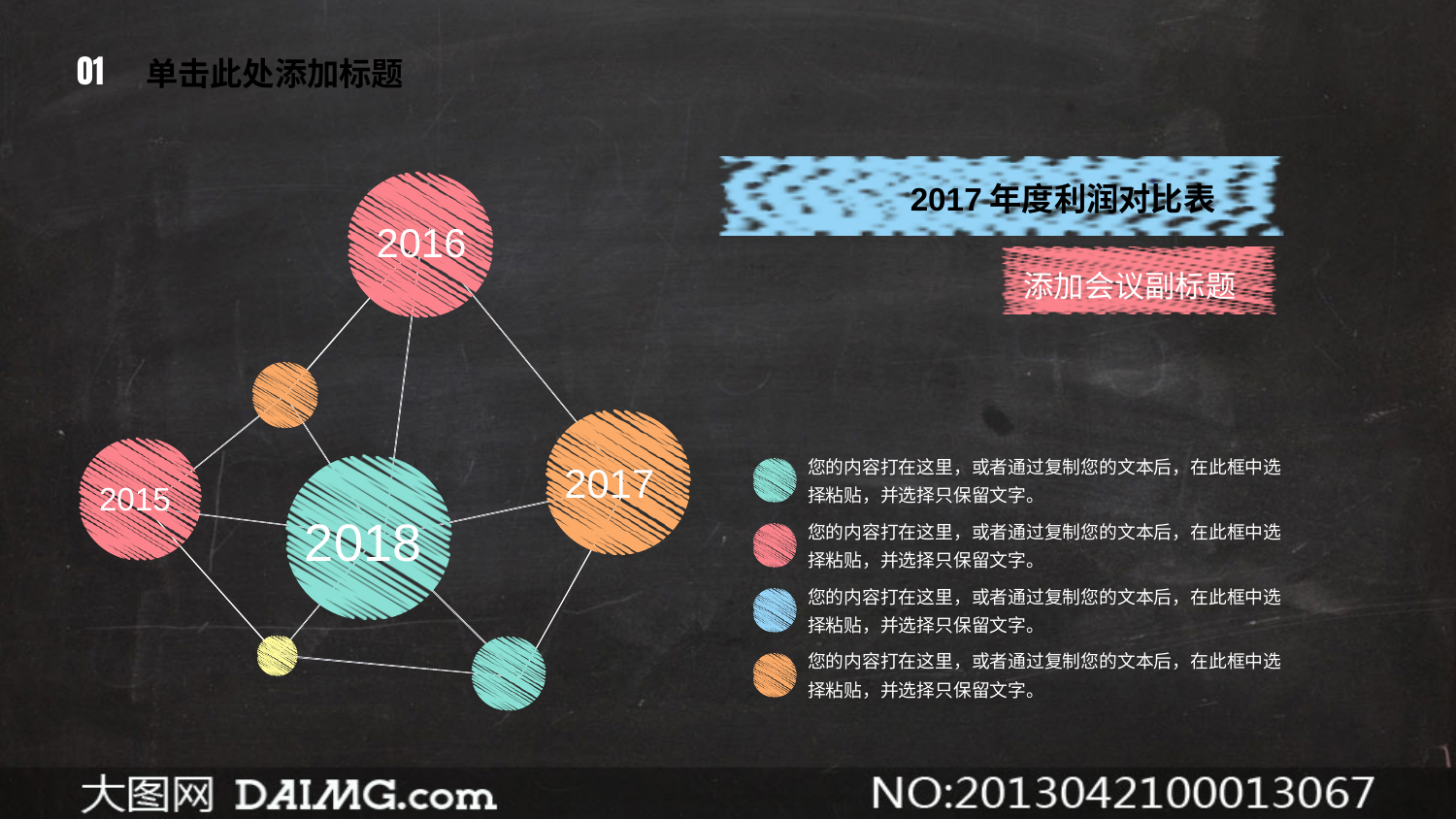

01
单击此处添加标题

2017年度利润对比表
2016

添加会议副标题

您的内容打在这里，或者通过复制您的文本后，在此框中选择粘贴，并选择只保留文字。
2017

2015
2018
您的内容打在这里，或者通过复制您的文本后，在此框中选择粘贴，并选择只保留文字。

您的内容打在这里，或者通过复制您的文本后，在此框中选择粘贴，并选择只保留文字。

您的内容打在这里，或者通过复制您的文本后，在此框中选择粘贴，并选择只保留文字。